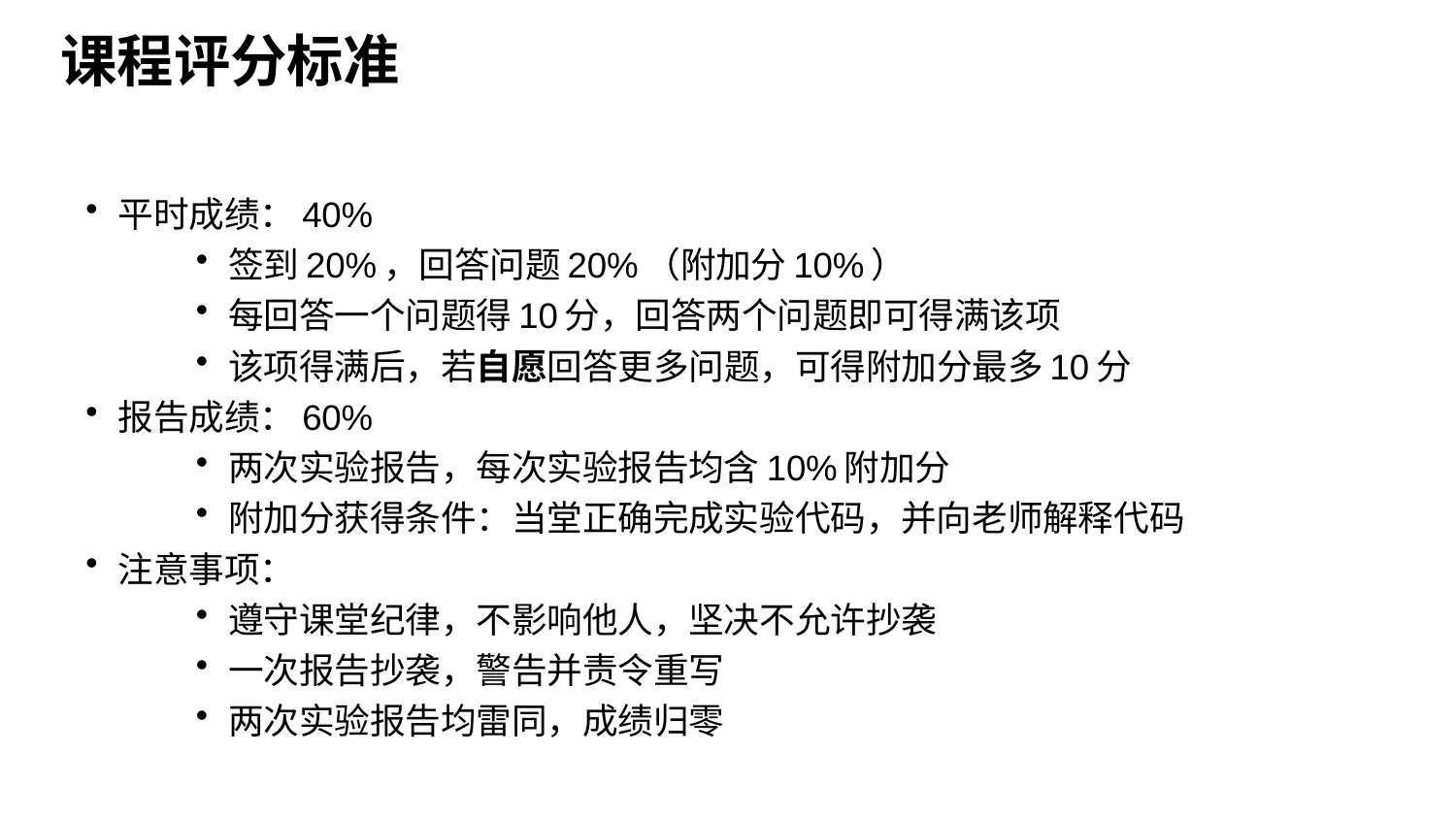

# 课程评分标准
平时成绩：40%
签到20%，回答问题20%（附加分10%）
每回答一个问题得10分，回答两个问题即可得满该项
该项得满后，若自愿回答更多问题，可得附加分最多10分
报告成绩：60%
两次实验报告，每次实验报告均含10%附加分
附加分获得条件：当堂正确完成实验代码，并向老师解释代码
注意事项：
遵守课堂纪律，不影响他人，坚决不允许抄袭
一次报告抄袭，警告并责令重写
两次实验报告均雷同，成绩归零